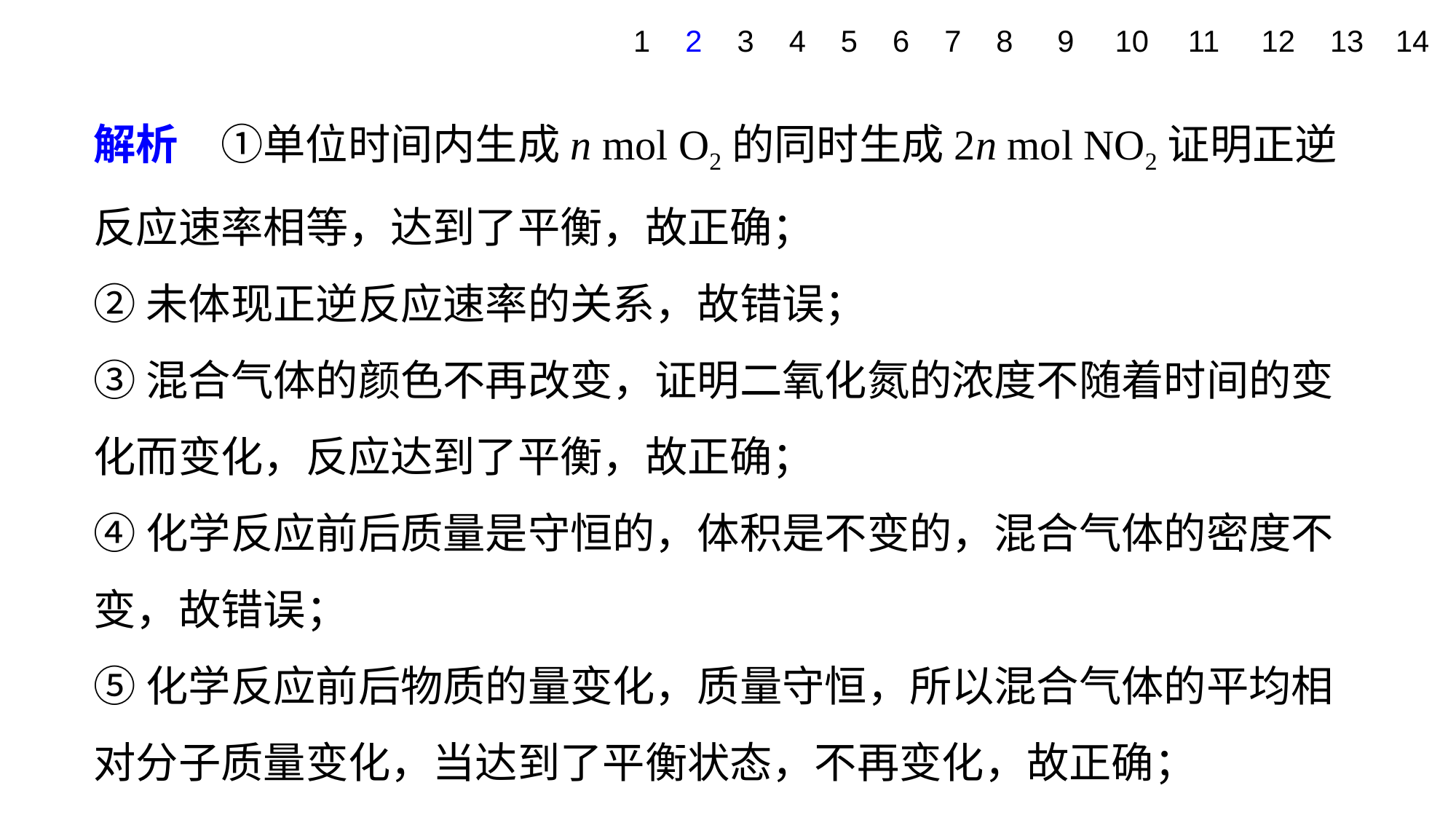

1
2
3
4
5
6
7
8
9
10
11
12
13
14
解析　①单位时间内生成n mol O2的同时生成2n mol NO2证明正逆反应速率相等，达到了平衡，故正确；
②未体现正逆反应速率的关系，故错误；
③混合气体的颜色不再改变，证明二氧化氮的浓度不随着时间的变化而变化，反应达到了平衡，故正确；
④化学反应前后质量是守恒的，体积是不变的，混合气体的密度不变，故错误；
⑤化学反应前后物质的量变化，质量守恒，所以混合气体的平均相对分子质量变化，当达到了平衡状态，不再变化，故正确；